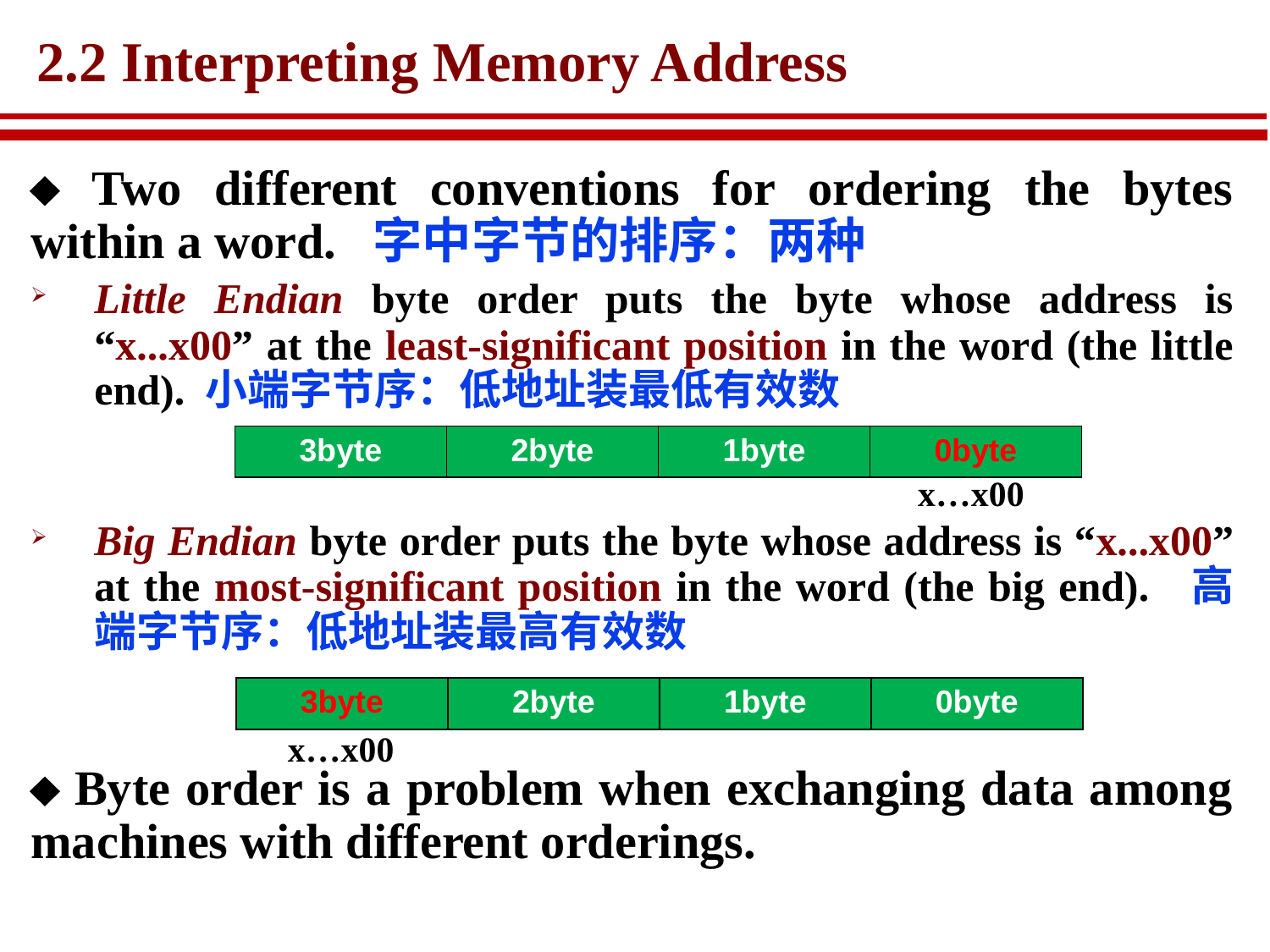

# 2.2 Interpreting Memory Address
♦ Two different conventions for ordering the bytes within a word.  字中字节的排序：两种
Little Endian byte order puts the byte whose address is “x...x00” at the least-significant position in the word (the little end). 小端字节序：低地址装最低有效数

Big Endian byte order puts the byte whose address is “x...x00” at the most-significant position in the word (the big end).  高端字节序：低地址装最高有效数

♦ Byte order is a problem when exchanging data among machines with different orderings.
| 3byte | 2byte | 1byte | 0byte |
| --- | --- | --- | --- |
x…x00
| 3byte | 2byte | 1byte | 0byte |
| --- | --- | --- | --- |
x…x00